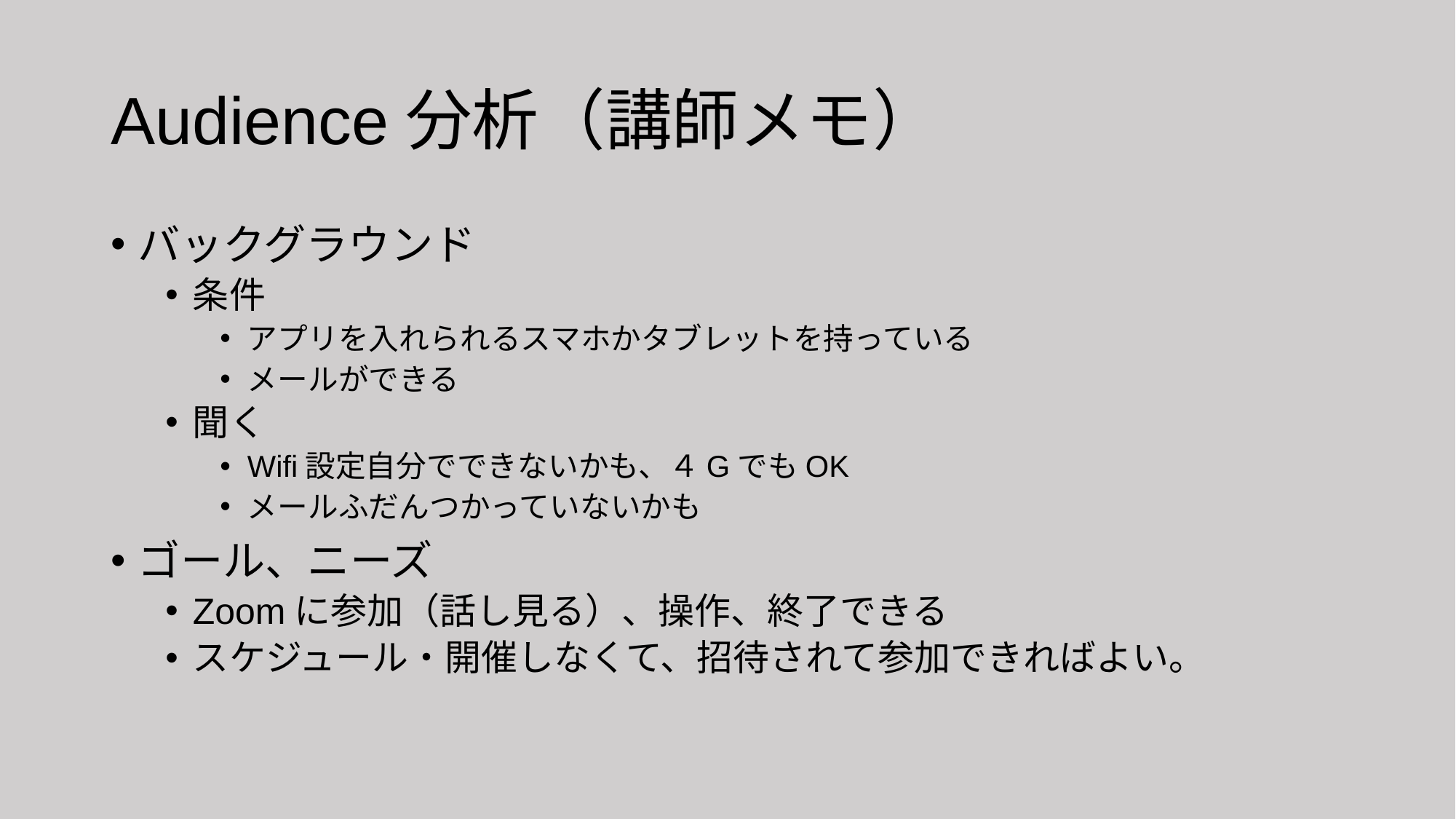

# Audience分析（講師メモ）
バックグラウンド
条件
アプリを入れられるスマホかタブレットを持っている
メールができる
聞く
Wifi設定自分でできないかも、４GでもOK
メールふだんつかっていないかも
ゴール、ニーズ
Zoomに参加（話し見る）、操作、終了できる
スケジュール・開催しなくて、招待されて参加できればよい。